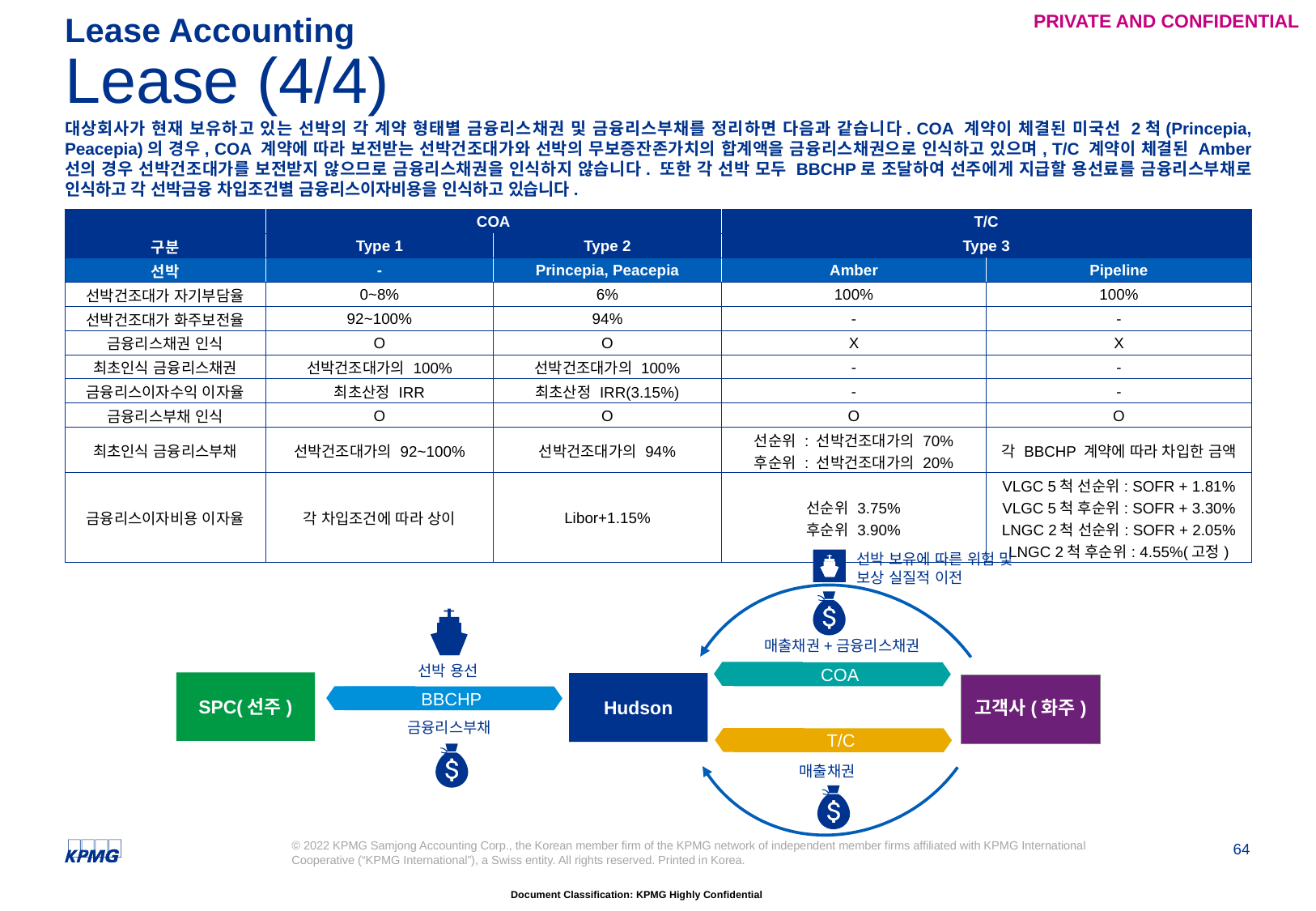

Lease Accounting
# Lease (4/4)
대상회사가 현재 보유하고 있는 선박의 각 계약 형태별 금융리스채권 및 금융리스부채를 정리하면 다음과 같습니다. COA 계약이 체결된 미국선 2척(Princepia, Peacepia)의 경우, COA 계약에 따라 보전받는 선박건조대가와 선박의 무보증잔존가치의 합계액을 금융리스채권으로 인식하고 있으며, T/C 계약이 체결된 Amber 선의 경우 선박건조대가를 보전받지 않으므로 금융리스채권을 인식하지 않습니다. 또한 각 선박 모두 BBCHP로 조달하여 선주에게 지급할 용선료를 금융리스부채로 인식하고 각 선박금융 차입조건별 금융리스이자비용을 인식하고 있습니다.
|  | COA | COA | T/C | T/C |
| --- | --- | --- | --- | --- |
| 구분 | Type 1 | Type 2 | Type 3 |  |
| 선박 | - | Princepia, Peacepia | Amber | Pipeline |
| 선박건조대가 자기부담율 | 0~8% | 6% | 100% | 100% |
| 선박건조대가 화주보전율 | 92~100% | 94% | - | - |
| 금융리스채권 인식 | O | O | X | X |
| 최초인식 금융리스채권 | 선박건조대가의 100% | 선박건조대가의 100% | - | - |
| 금융리스이자수익 이자율 | 최초산정 IRR | 최초산정 IRR(3.15%) | - | - |
| 금융리스부채 인식 | O | O | O | O |
| 최초인식 금융리스부채 | 선박건조대가의 92~100% | 선박건조대가의 94% | 선순위 : 선박건조대가의 70% 후순위 : 선박건조대가의 20% | 각 BBCHP 계약에 따라 차입한 금액 |
| 금융리스이자비용 이자율 | 각 차입조건에 따라 상이 | Libor+1.15% | 선순위 3.75% 후순위 3.90% | VLGC 5척 선순위: SOFR + 1.81% VLGC 5척 후순위: SOFR + 3.30% LNGC 2척 선순위: SOFR + 2.05% LNGC 2척 후순위: 4.55%(고정) |

선박 보유에 따른 위험 및 보상 실질적 이전

매출채권+금융리스채권
선박 용선

COA
SPC(선주)
Hudson
고객사(화주)

BBCHP
금융리스부채

T/C

매출채권